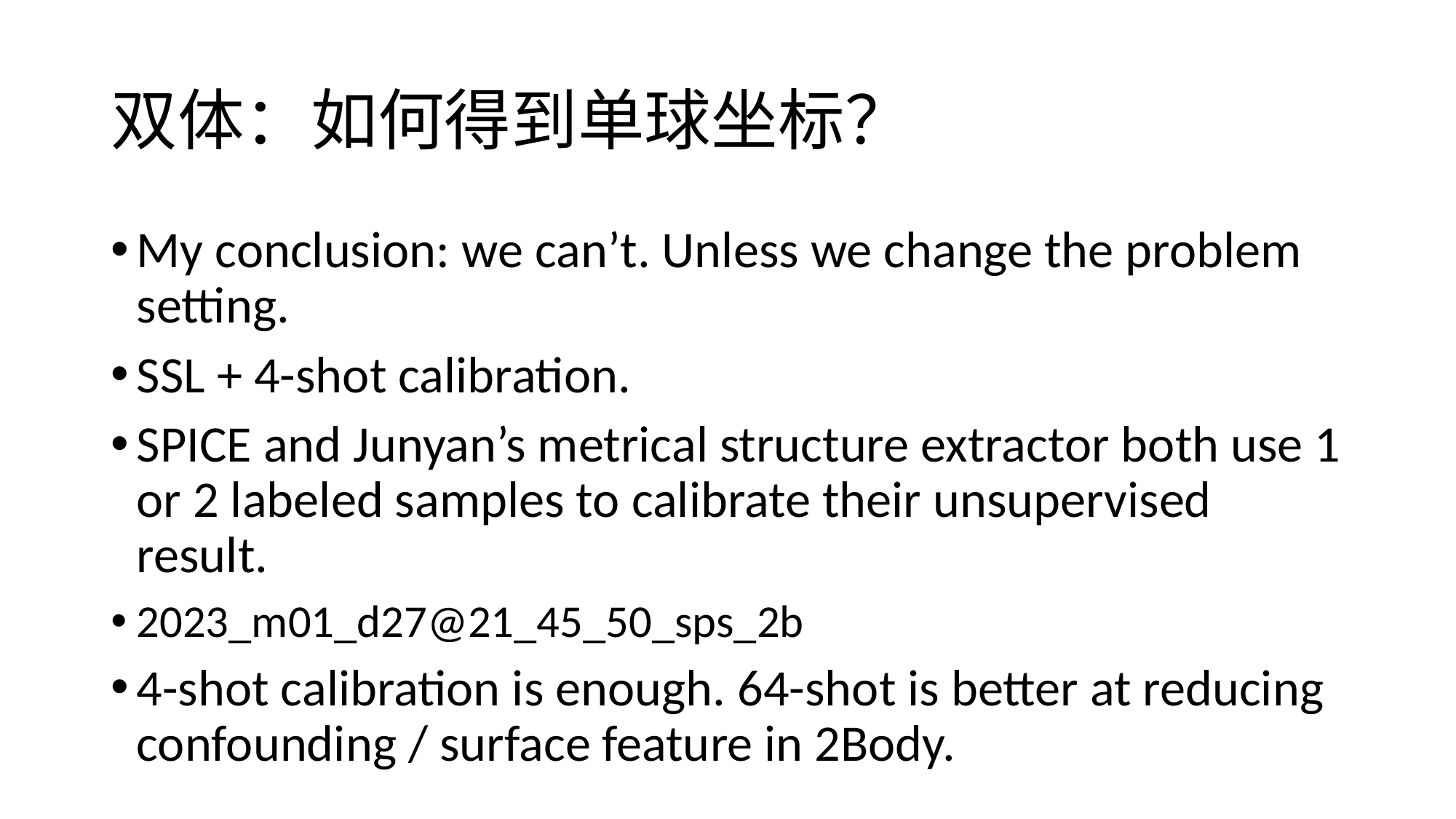

# 双体：如何得到单球坐标？
My conclusion: we can’t. Unless we change the problem setting.
SSL + 4-shot calibration.
SPICE and Junyan’s metrical structure extractor both use 1 or 2 labeled samples to calibrate their unsupervised result.
2023_m01_d27@21_45_50_sps_2b
4-shot calibration is enough. 64-shot is better at reducing confounding / surface feature in 2Body.